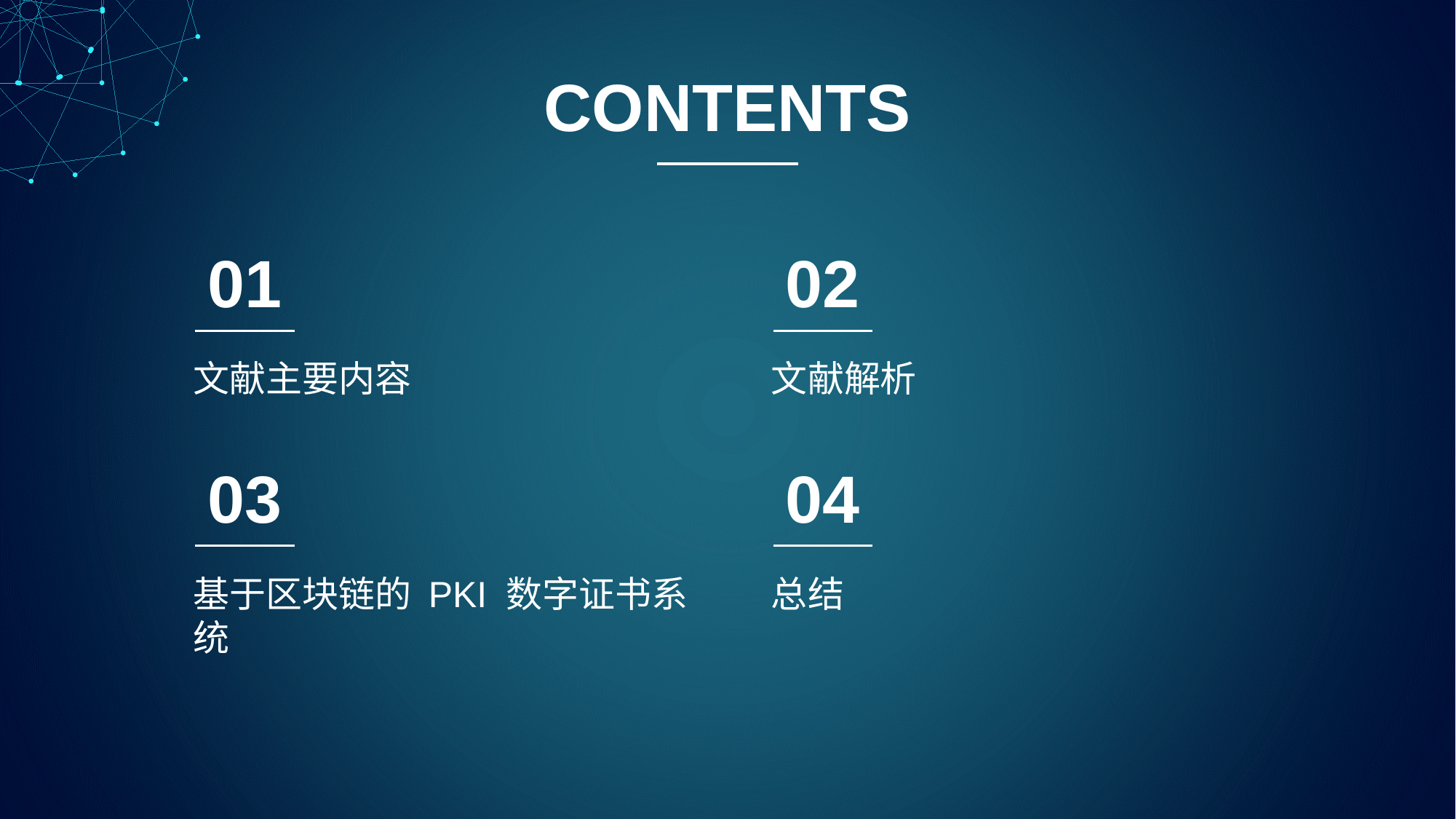

CONTENTS
01
文献主要内容
02
文献解析
03
基于区块链的 PKI 数字证书系统
04
总结